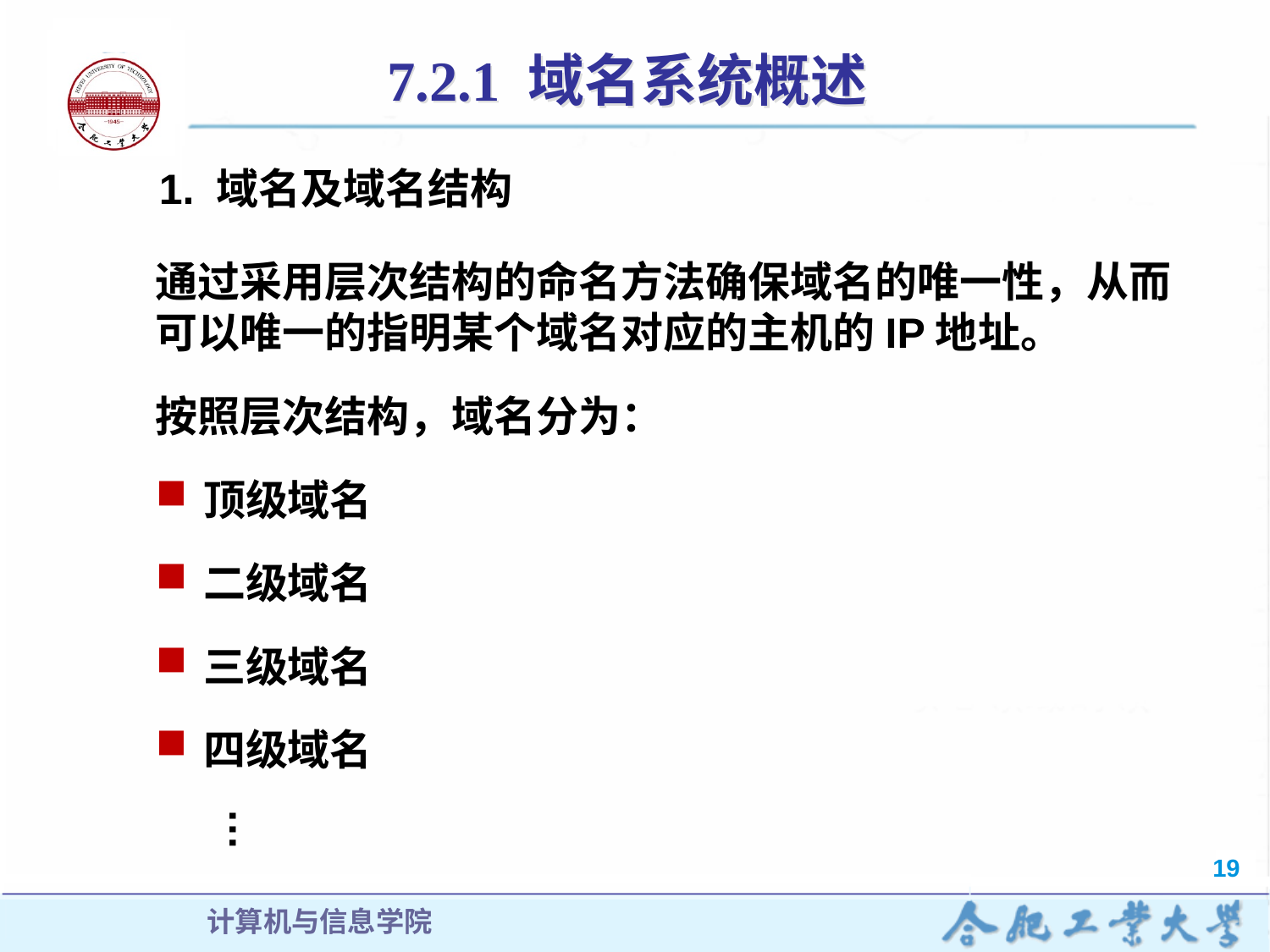

7.2.1 域名系统概述
1. 域名及域名结构
通过采用层次结构的命名方法确保域名的唯一性，从而可以唯一的指明某个域名对应的主机的IP地址。
按照层次结构，域名分为：
顶级域名
二级域名
三级域名
四级域名
…